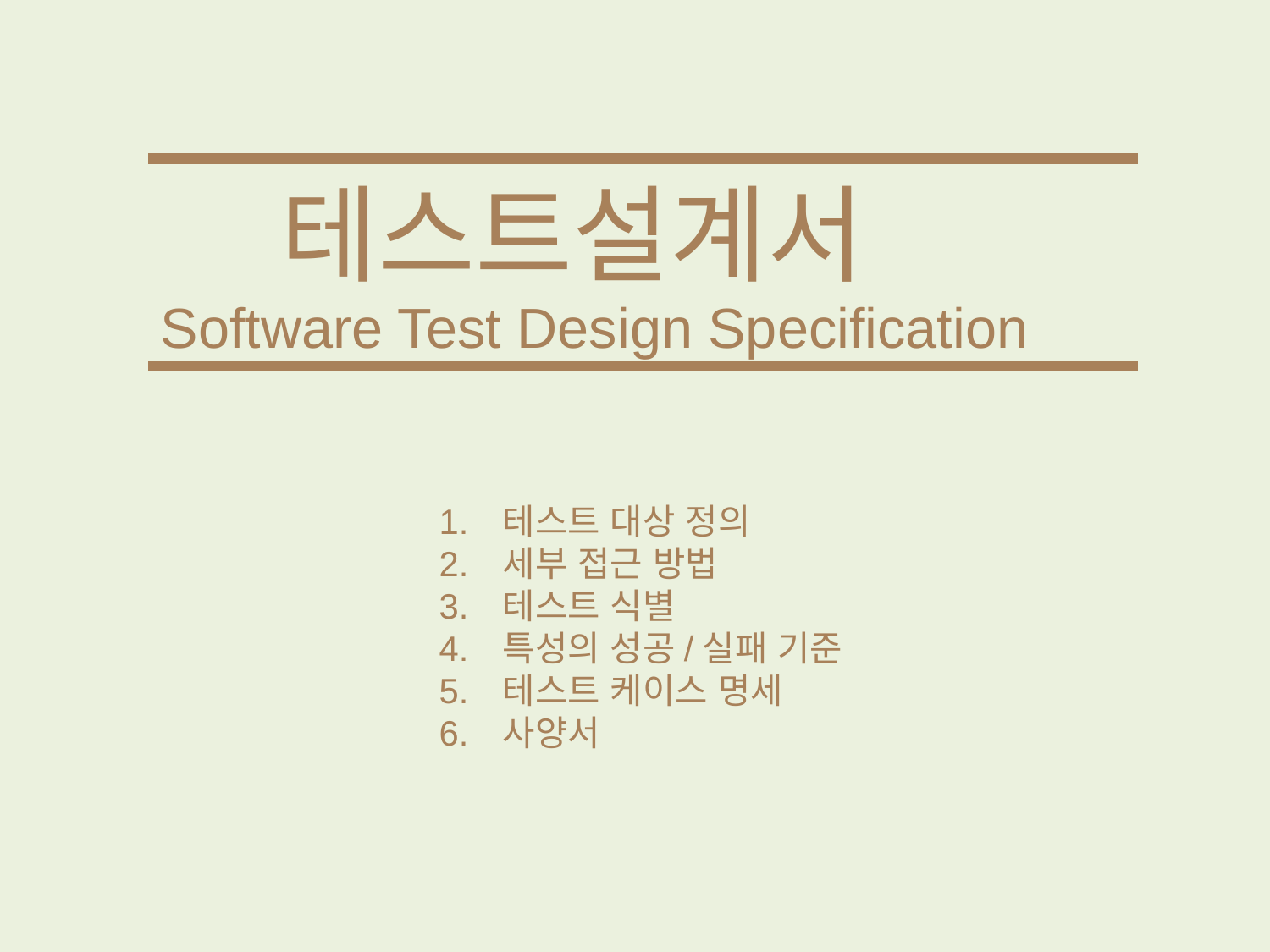

테스트설계서
Software Test Design Specification
테스트 대상 정의
세부 접근 방법
테스트 식별
특성의 성공/실패 기준
테스트 케이스 명세
사양서